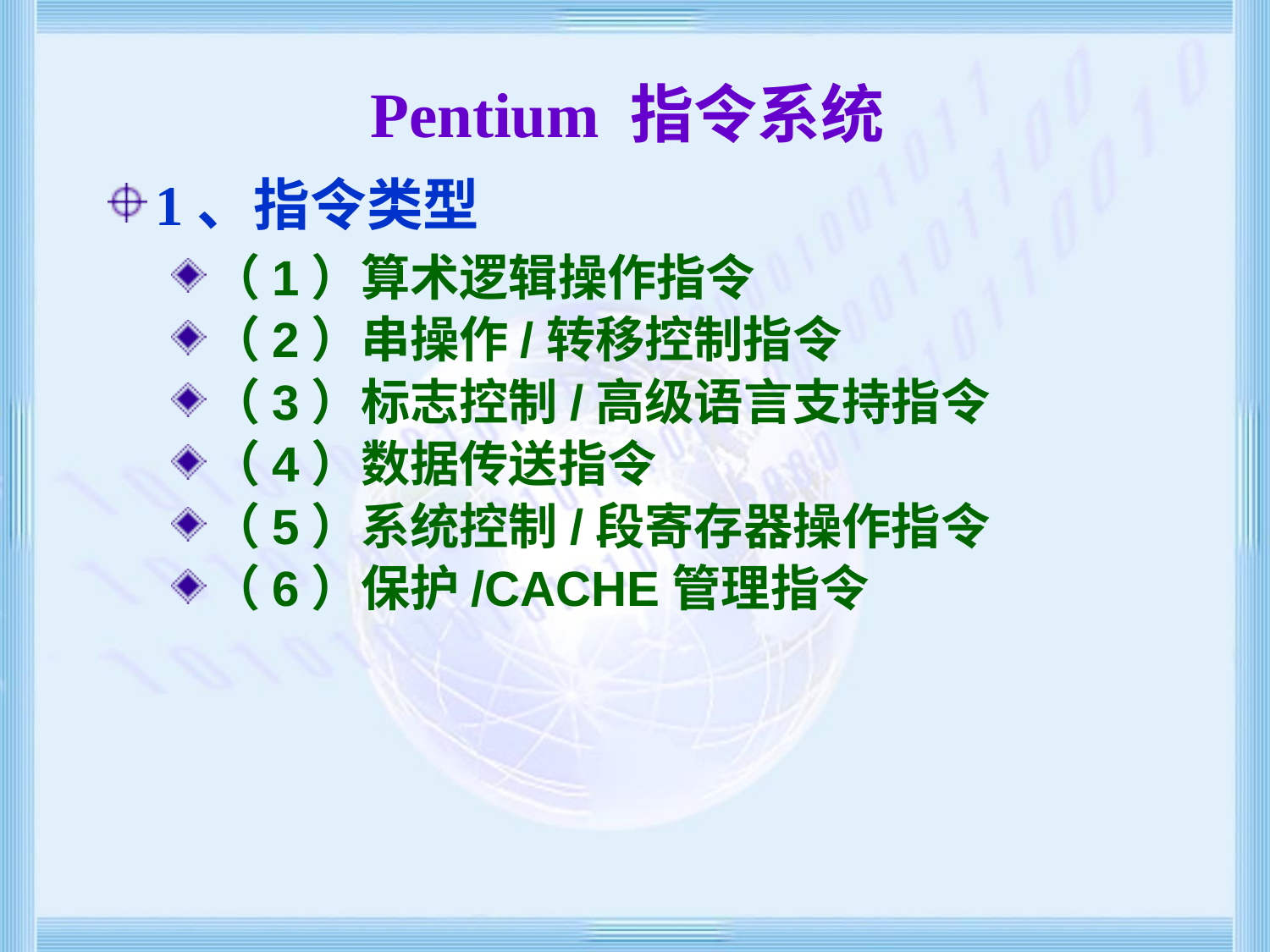

# Pentium 指令系统
1、指令类型
（1）算术逻辑操作指令
（2）串操作/转移控制指令
（3）标志控制/高级语言支持指令
（4）数据传送指令
（5）系统控制/段寄存器操作指令
（6）保护/CACHE管理指令

58